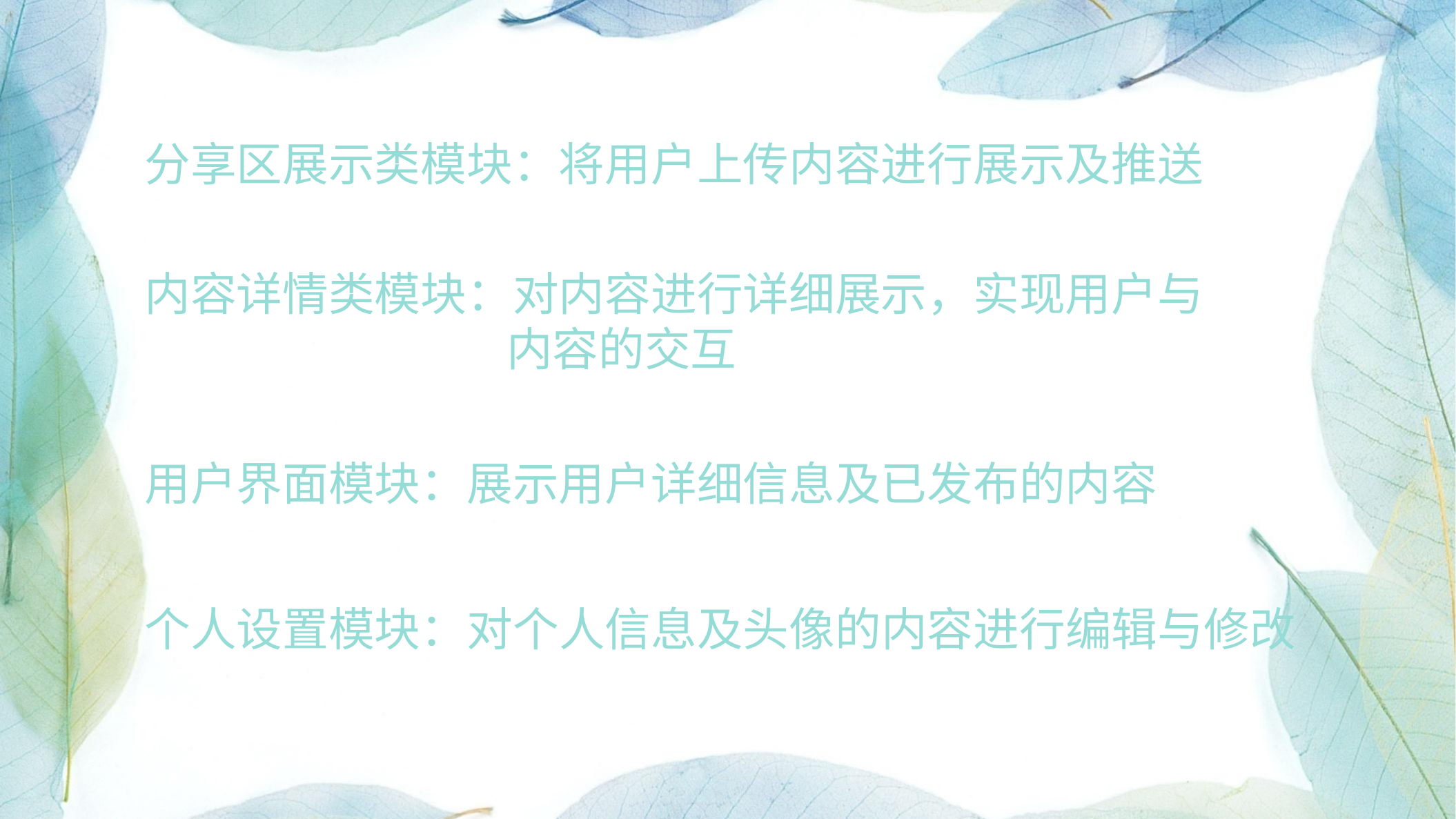

分享区展示类模块：将用户上传内容进行展示及推送
内容详情类模块：对内容进行详细展示，实现用户与			     内容的交互
用户界面模块：展示用户详细信息及已发布的内容
个人设置模块：对个人信息及头像的内容进行编辑与修改